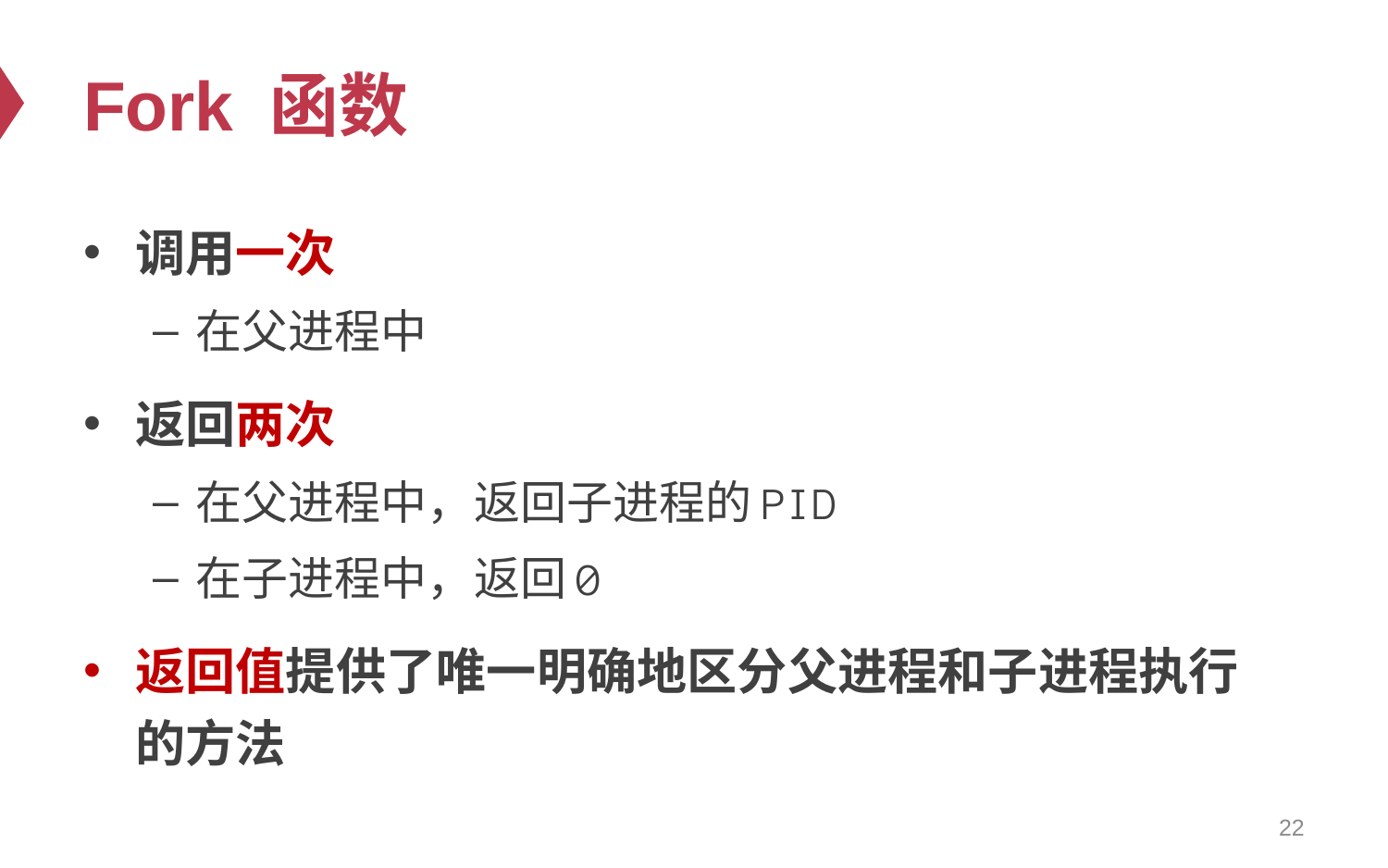

# Fork 函数
调用一次
在父进程中
返回两次
在父进程中，返回子进程的PID
在子进程中，返回0
返回值提供了唯一明确地区分父进程和子进程执行的方法
22